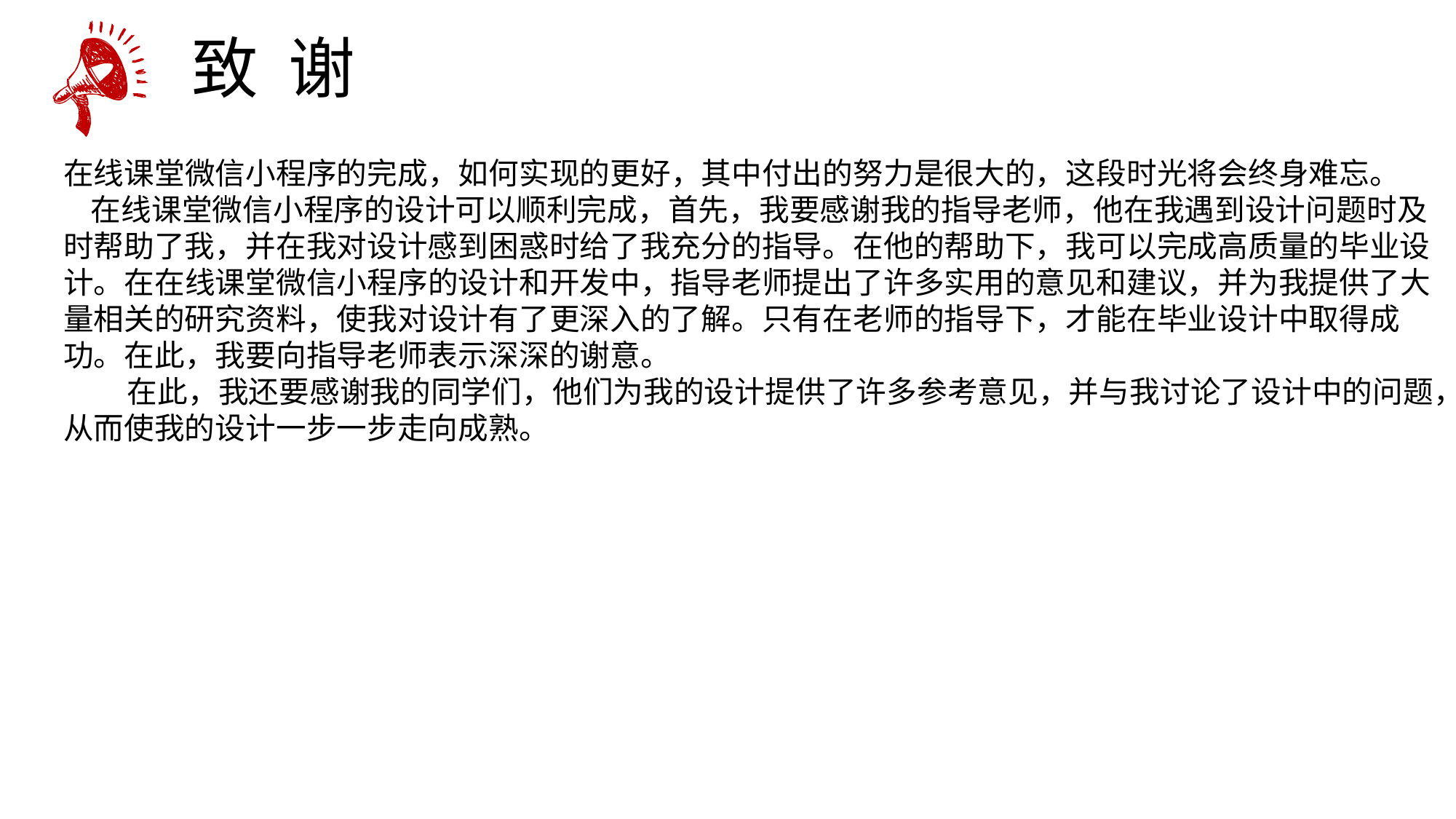

致  谢
在线课堂微信小程序的完成，如何实现的更好，其中付出的努力是很大的，这段时光将会终身难忘。   在线课堂微信小程序的设计可以顺利完成，首先，我要感谢我的指导老师，他在我遇到设计问题时及时帮助了我，并在我对设计感到困惑时给了我充分的指导。在他的帮助下，我可以完成高质量的毕业设计。在在线课堂微信小程序的设计和开发中，指导老师提出了许多实用的意见和建议，并为我提供了大量相关的研究资料，使我对设计有了更深入的了解。只有在老师的指导下，才能在毕业设计中取得成功。在此，我要向指导老师表示深深的谢意。   在此，我还要感谢我的同学们，他们为我的设计提供了许多参考意见，并与我讨论了设计中的问题，从而使我的设计一步一步走向成熟。